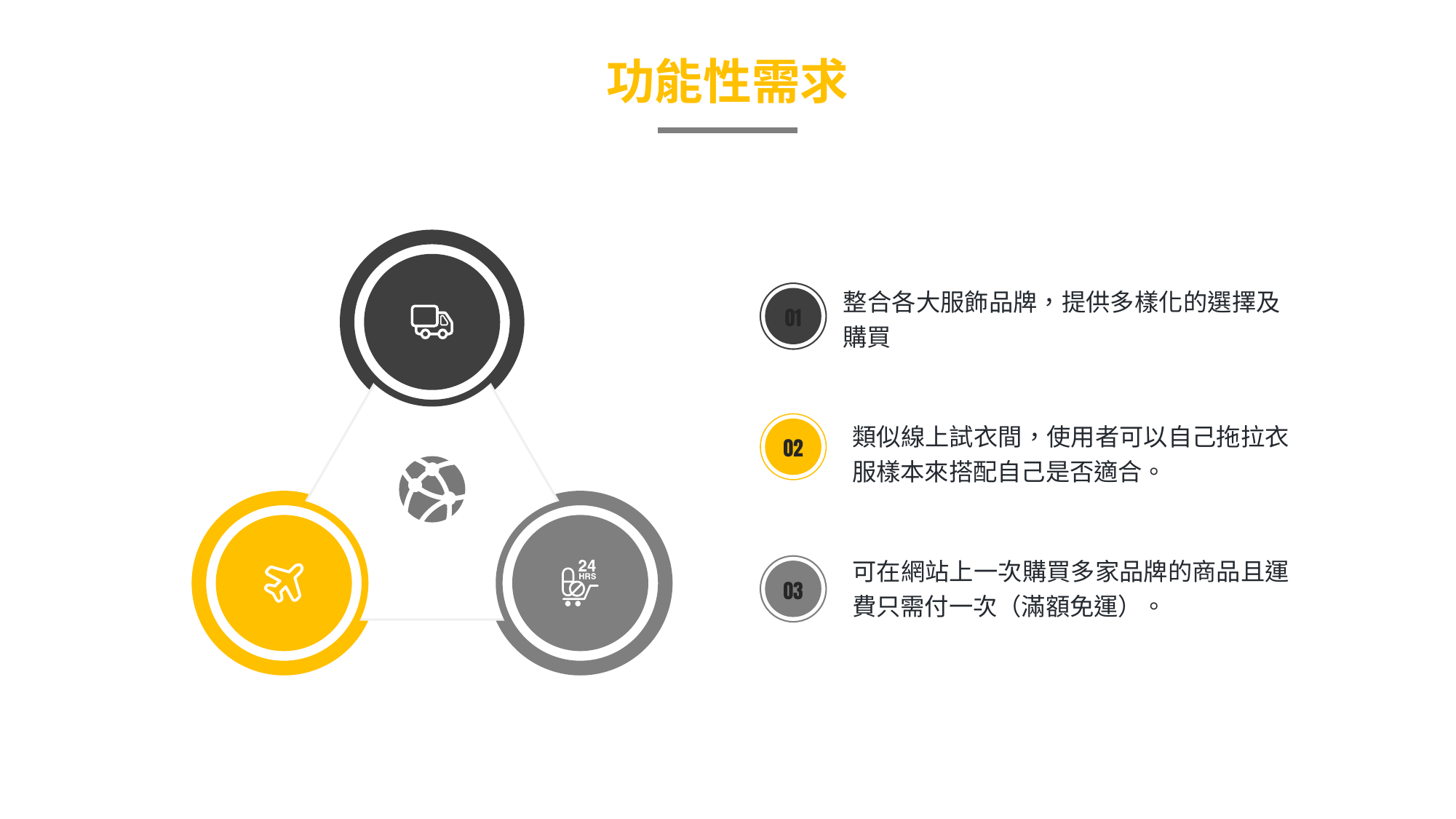

功能性需求

整合各大服飾品牌，提供多樣化的選擇及購買

01

02

03
類似線上試衣間，使用者可以自己拖拉衣服樣本來搭配自己是否適合。
可在網站上一次購買多家品牌的商品且運費只需付一次（滿額免運）。